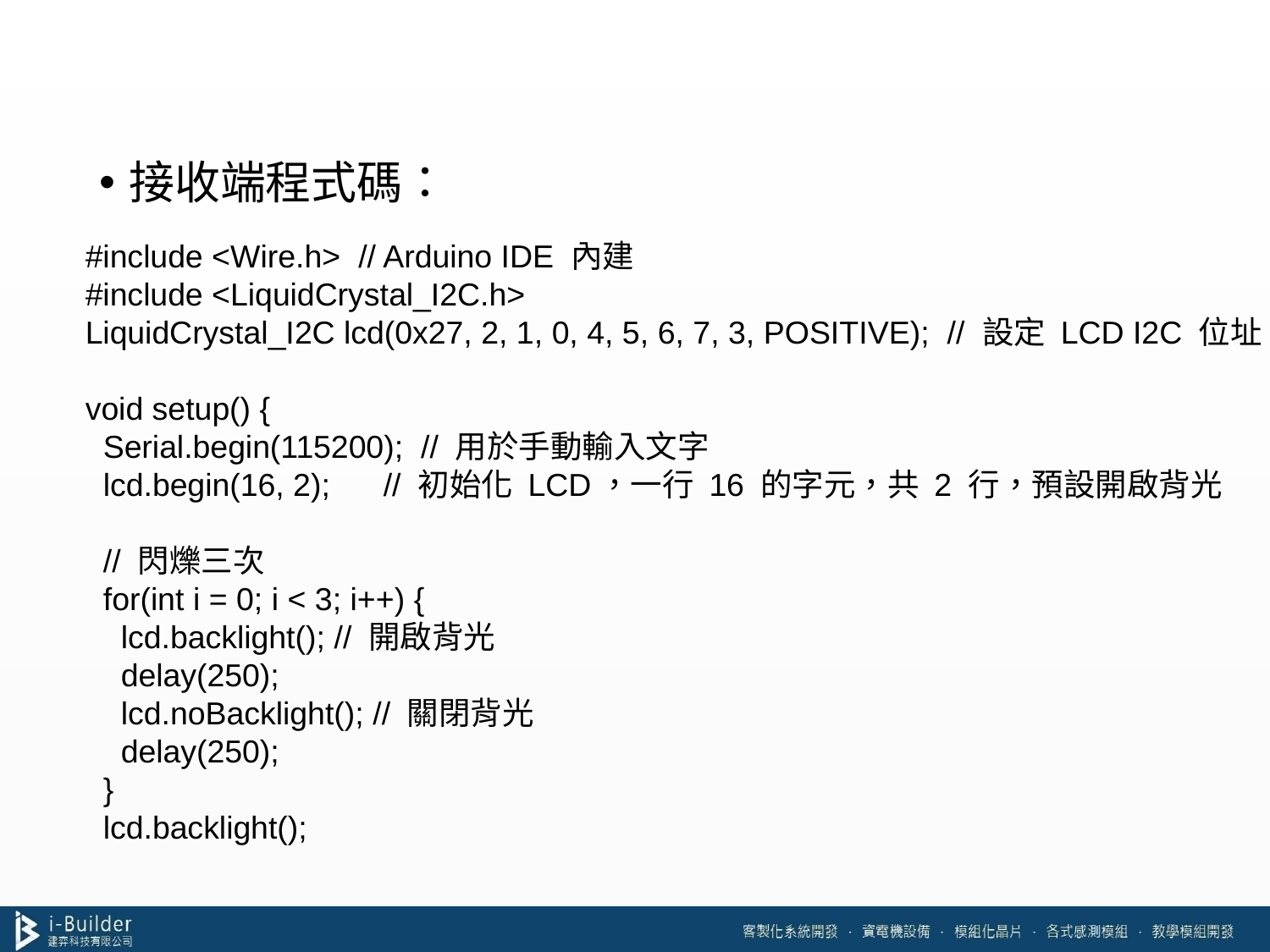

#
接收端程式碼：
#include <Wire.h>  // Arduino IDE 內建
#include <LiquidCrystal_I2C.h>
LiquidCrystal_I2C lcd(0x27, 2, 1, 0, 4, 5, 6, 7, 3, POSITIVE);  // 設定 LCD I2C 位址

void setup() {
  Serial.begin(115200);  // 用於手動輸入文字
  lcd.begin(16, 2);      // 初始化 LCD，一行 16 的字元，共 2 行，預設開啟背光

  // 閃爍三次
  for(int i = 0; i < 3; i++) {
    lcd.backlight(); // 開啟背光
    delay(250);
    lcd.noBacklight(); // 關閉背光
    delay(250);
  }
  lcd.backlight();